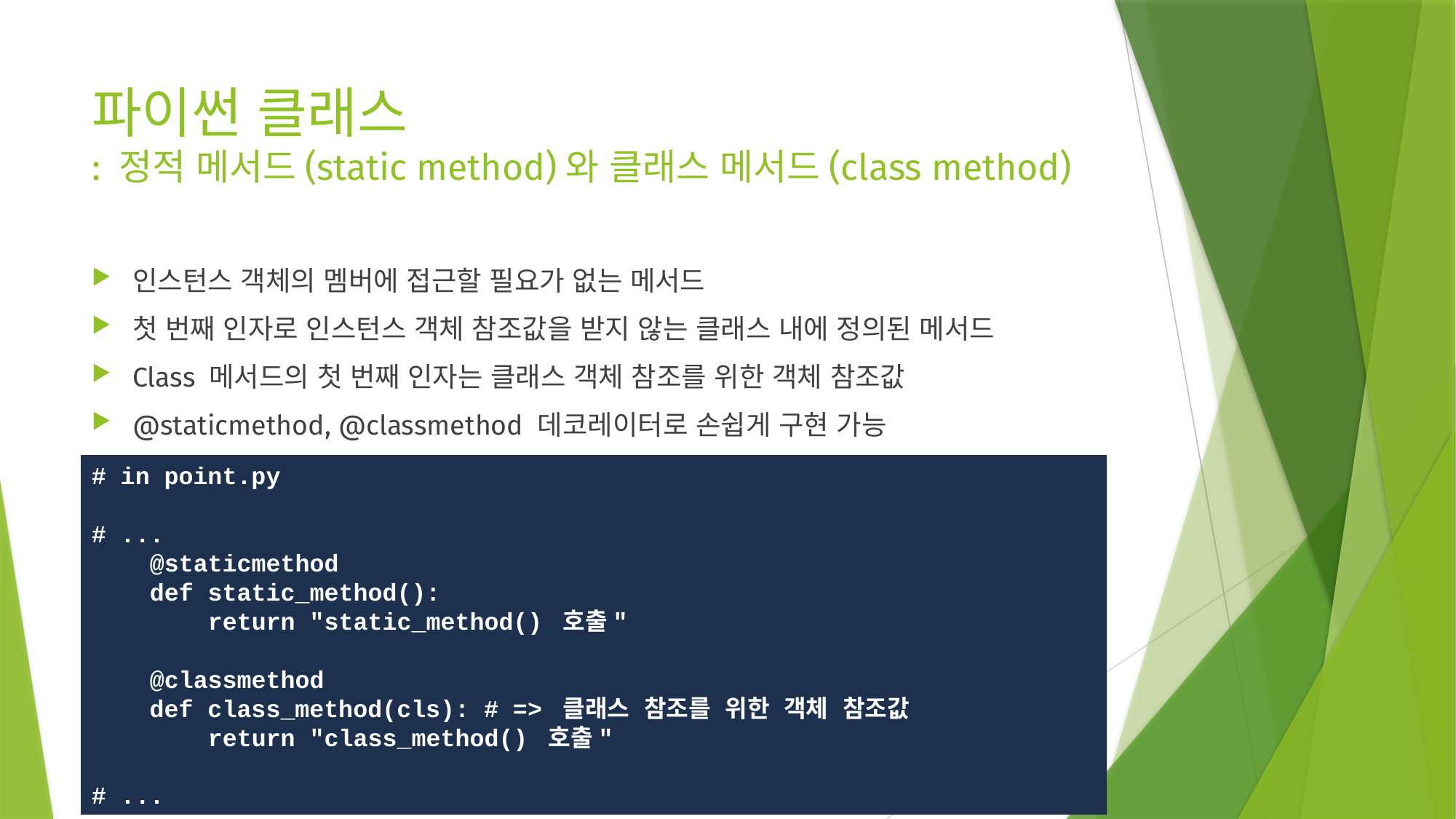

# 파이썬 클래스 : 정적 메서드(static method)와 클래스 메서드(class method)
인스턴스 객체의 멤버에 접근할 필요가 없는 메서드
첫 번째 인자로 인스턴스 객체 참조값을 받지 않는 클래스 내에 정의된 메서드
Class 메서드의 첫 번째 인자는 클래스 객체 참조를 위한 객체 참조값
@staticmethod, @classmethod 데코레이터로 손쉽게 구현 가능
# in point.py

# ...
    @staticmethod
    def static_method():
        return "static_method() 호출"

    @classmethod
    def class_method(cls): # => 클래스 참조를 위한 객체 참조값
        return "class_method() 호출"

# ...